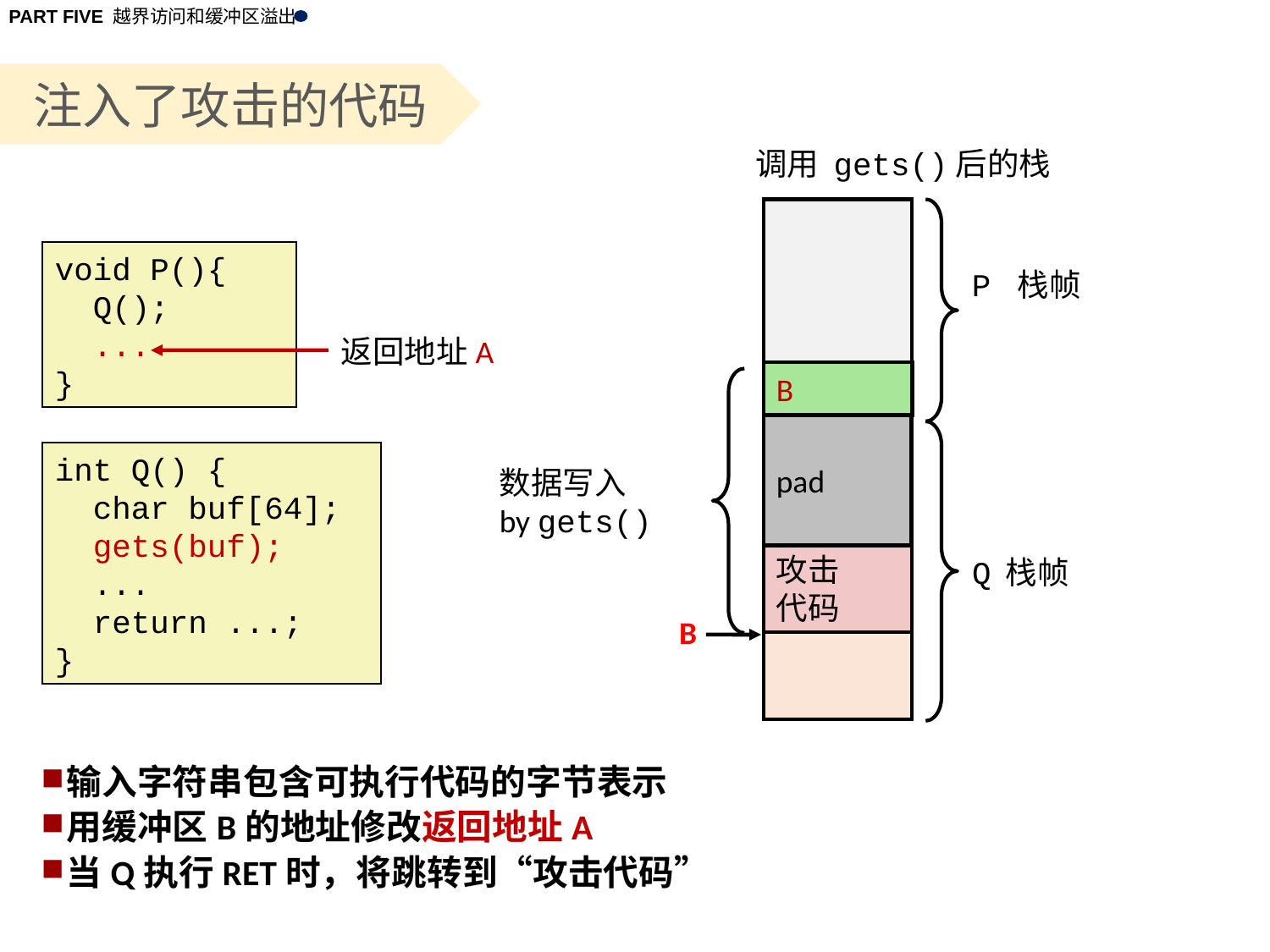

PART FIVE 越界访问和缓冲区溢出

注入了攻击的代码
调用 gets()后的栈

void P(){
  Q();
  ...
}
P 栈帧
返回地址A

B
A

A B

pad

int Q() {
  char buf[64];
  gets(buf);
  ...
  return ...;
}
数据写入
by gets()
攻击
代码
Q 栈帧
B

输入字符串包含可执行代码的字节表示
用缓冲区B的地址修改返回地址A
当Q执行RET时，将跳转到“攻击代码”